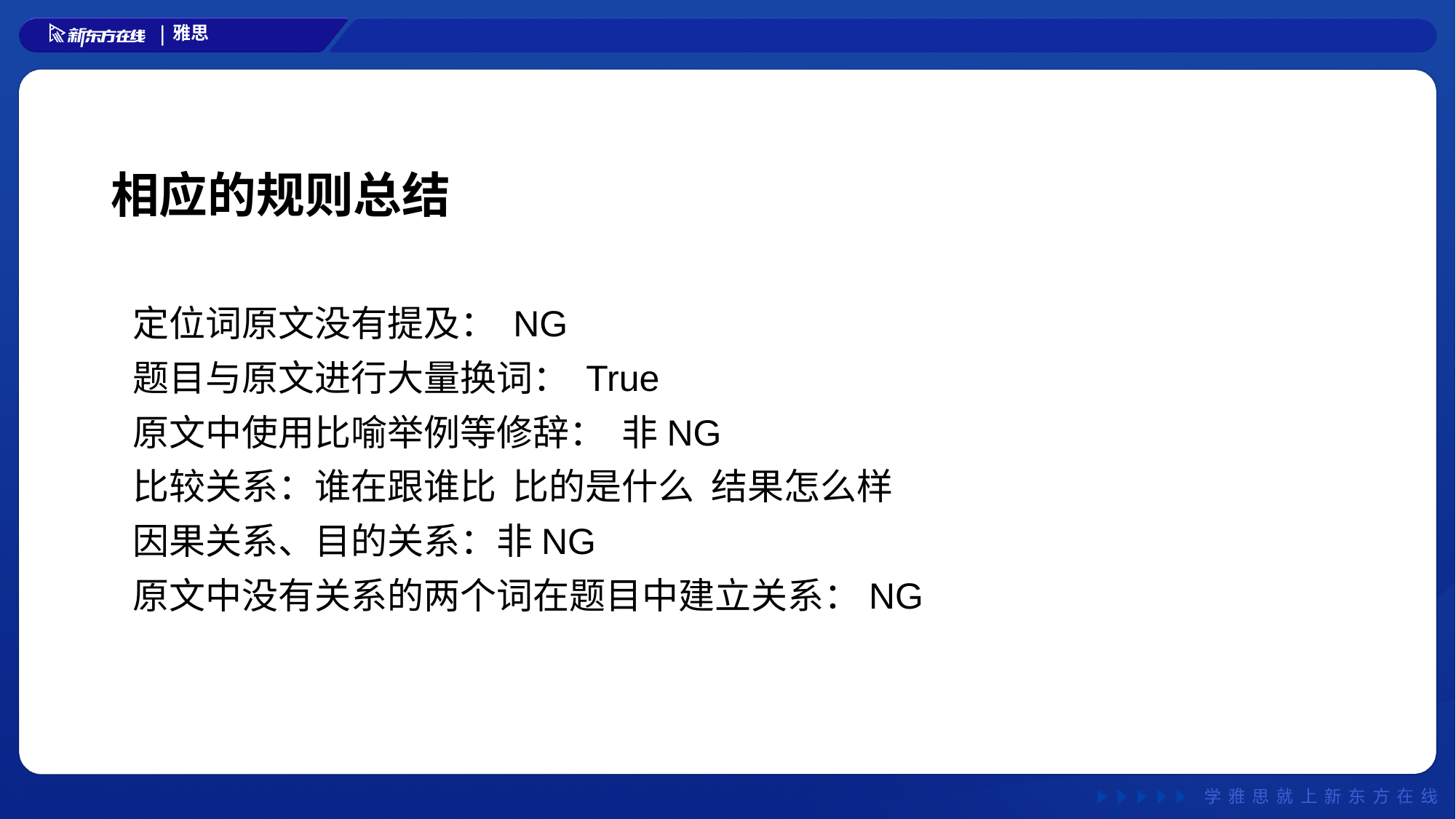

# 相应的规则总结

定位词原文没有提及： NG
题目与原文进行大量换词： True
原文中使用比喻举例等修辞：  非NG
比较关系：谁在跟谁比  比的是什么  结果怎么样
因果关系、目的关系：非NG
原文中没有关系的两个词在题目中建立关系：NG